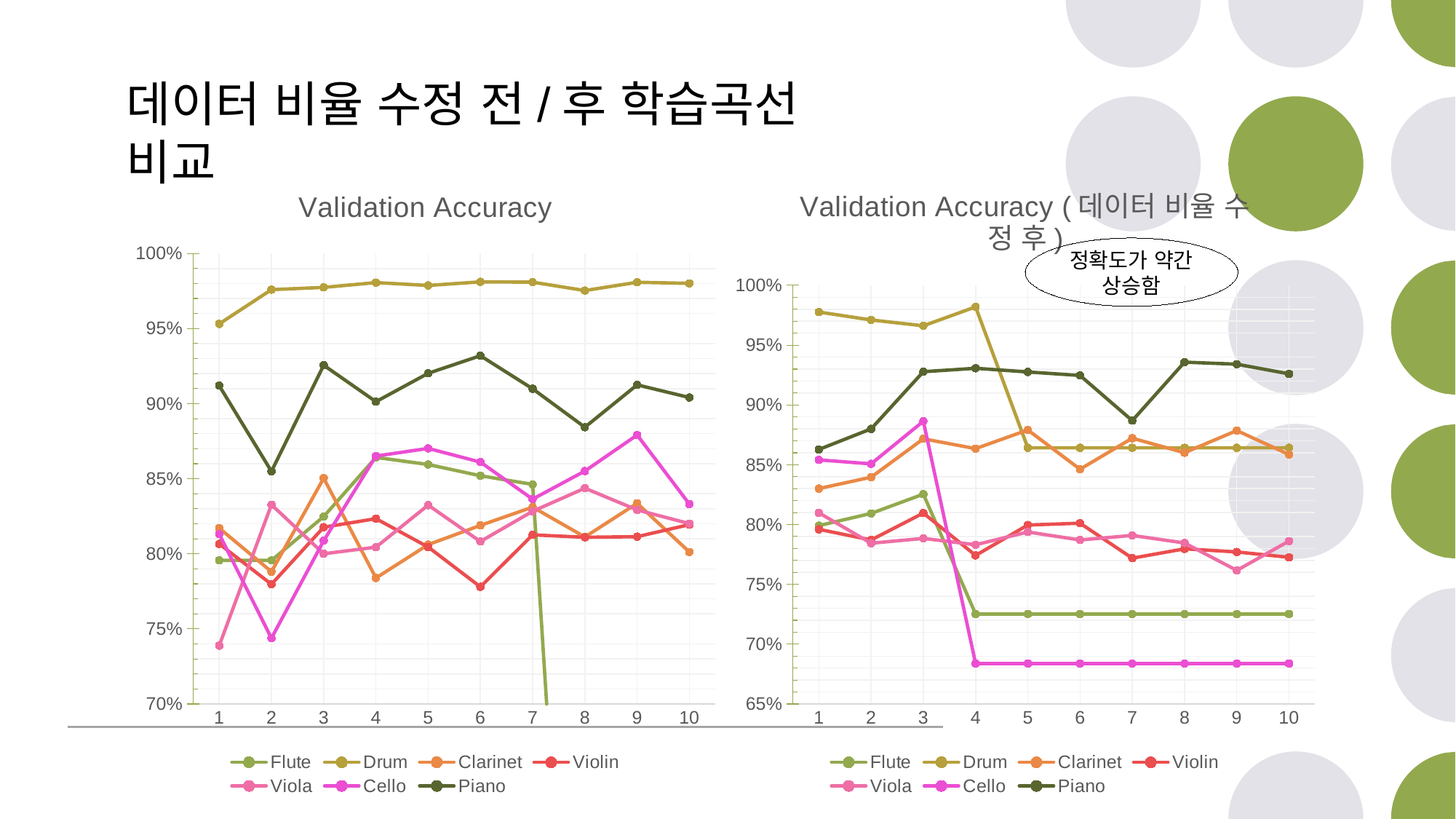

데이터 비율 수정 전/후 학습곡선 비교

### Chart: Validation Accuracy (데이터 비율 수정 후)

| Category | Flute | Drum | Clarinet | Violin | Viola | Cello | Piano |
|---|---|---|---|---|---|---|---|
| 1 | 0.7991 | 0.9777 | 0.8301 | 0.796 | 0.8098 | 0.8541 | 0.8628 |
| 2 | 0.8093 | 0.9711 | 0.8396 | 0.7871 | 0.7844 | 0.8508 | 0.88 |
| 3 | 0.8254 | 0.9662 | 0.8717 | 0.8096 | 0.7884 | 0.8864 | 0.9278 |
| 4 | 0.7252 | 0.982 | 0.8635 | 0.7742 | 0.7831 | 0.6838 | 0.9307 |
| 5 | 0.7252 | 0.8642 | 0.8791 | 0.7996 | 0.7938 | 0.6838 | 0.9276 |
| 6 | 0.7252 | 0.8642 | 0.8463 | 0.8011 | 0.7871 | 0.6838 | 0.9247 |
| 7 | 0.7252 | 0.8642 | 0.8722 | 0.7719 | 0.7909 | 0.6838 | 0.8869 |
| 8 | 0.7252 | 0.8642 | 0.8601 | 0.7797 | 0.7846 | 0.6838 | 0.9358 |
| 9 | 0.7252 | 0.8642 | 0.8786 | 0.7771 | 0.7617 | 0.6838 | 0.9341 |
| 10 | 0.7252 | 0.8642 | 0.8586 | 0.7726 | 0.7862 | 0.6838 | 0.926 |

### Chart: Validation Accuracy

| Category | Flute | Drum | Clarinet | Violin | Viola | Cello | Piano |
|---|---|---|---|---|---|---|---|
| 1 | 0.7956 | 0.9531 | 0.8171 | 0.8066 | 0.7388 | 0.8131 | 0.912 |
| 2 | 0.7956 | 0.9759 | 0.7881 | 0.7797 | 0.8327 | 0.7438 | 0.8549 |
| 3 | 0.8248 | 0.9774 | 0.8504 | 0.8177 | 0.8 | 0.8087 | 0.9256 |
| 4 | 0.8642 | 0.9806 | 0.7839 | 0.8234 | 0.8044 | 0.8651 | 0.9013 |
| 5 | 0.8595 | 0.9787 | 0.8061 | 0.8045 | 0.8324 | 0.8702 | 0.9202 |
| 6 | 0.852 | 0.9811 | 0.8189 | 0.778 | 0.8082 | 0.8611 | 0.9319 |
| 7 | 0.8462 | 0.9809 | 0.8311 | 0.8126 | 0.8283 | 0.8364 | 0.9099 |
| 8 | 0.3017 | 0.9753 | 0.8112 | 0.811 | 0.8437 | 0.8551 | 0.8843 |
| 9 | 0.3017 | 0.9808 | 0.8336 | 0.8114 | 0.8292 | 0.8791 | 0.9125 |
| 10 | 0.3017 | 0.9801 | 0.8012 | 0.8194 | 0.8201 | 0.8331 | 0.9041 |
정확도가 약간 상승함